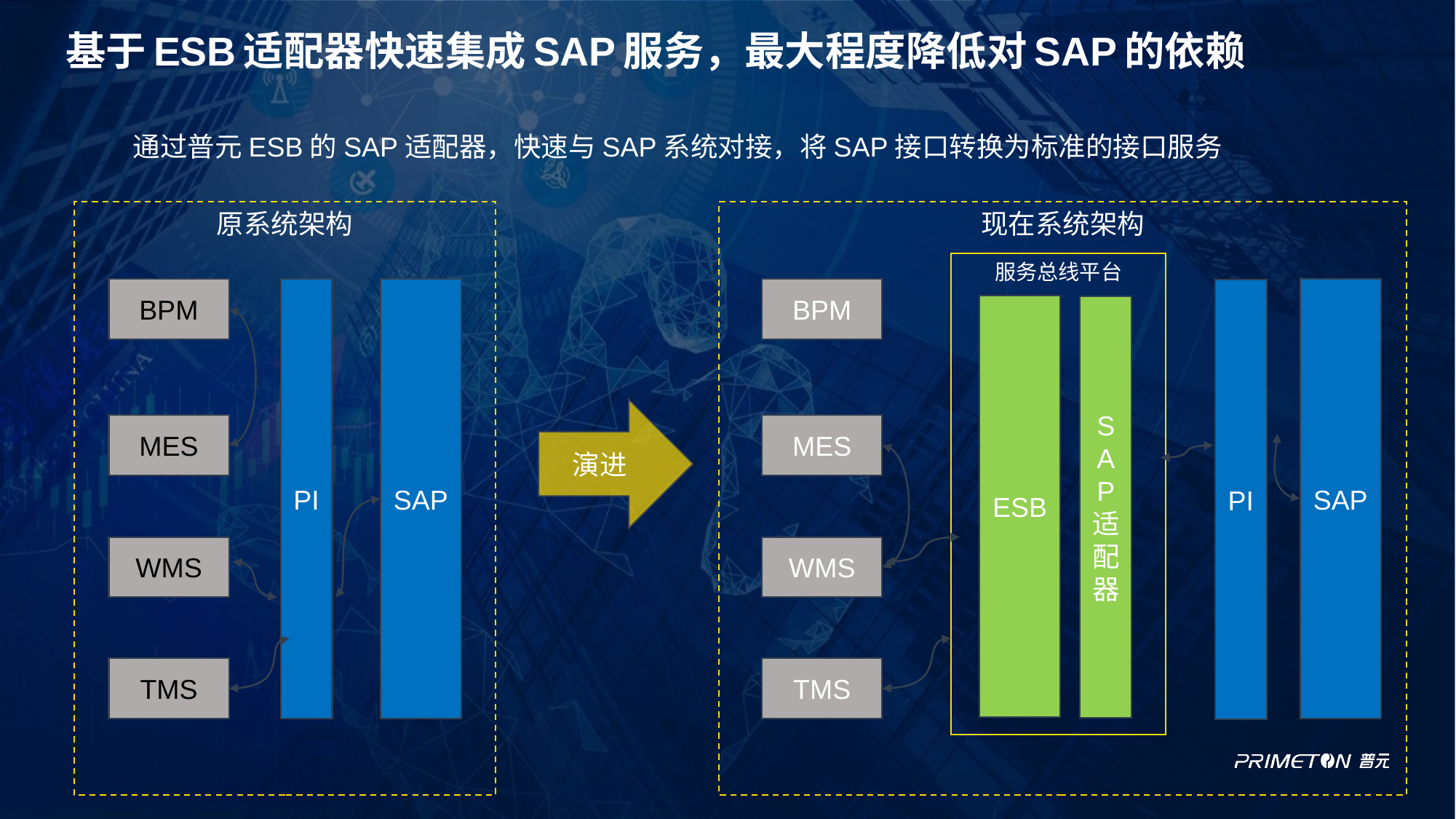

# 基于ESB适配器快速集成SAP服务，最大程度降低对SAP的依赖
通过普元ESB的SAP适配器，快速与SAP系统对接，将SAP接口转换为标准的接口服务
原系统架构
现在系统架构
服务总线平台
BPM
PI
SAP
BPM
SAP
PI
ESB
SAP
适配器
演进
MES
MES
WMS
WMS
TMS
TMS